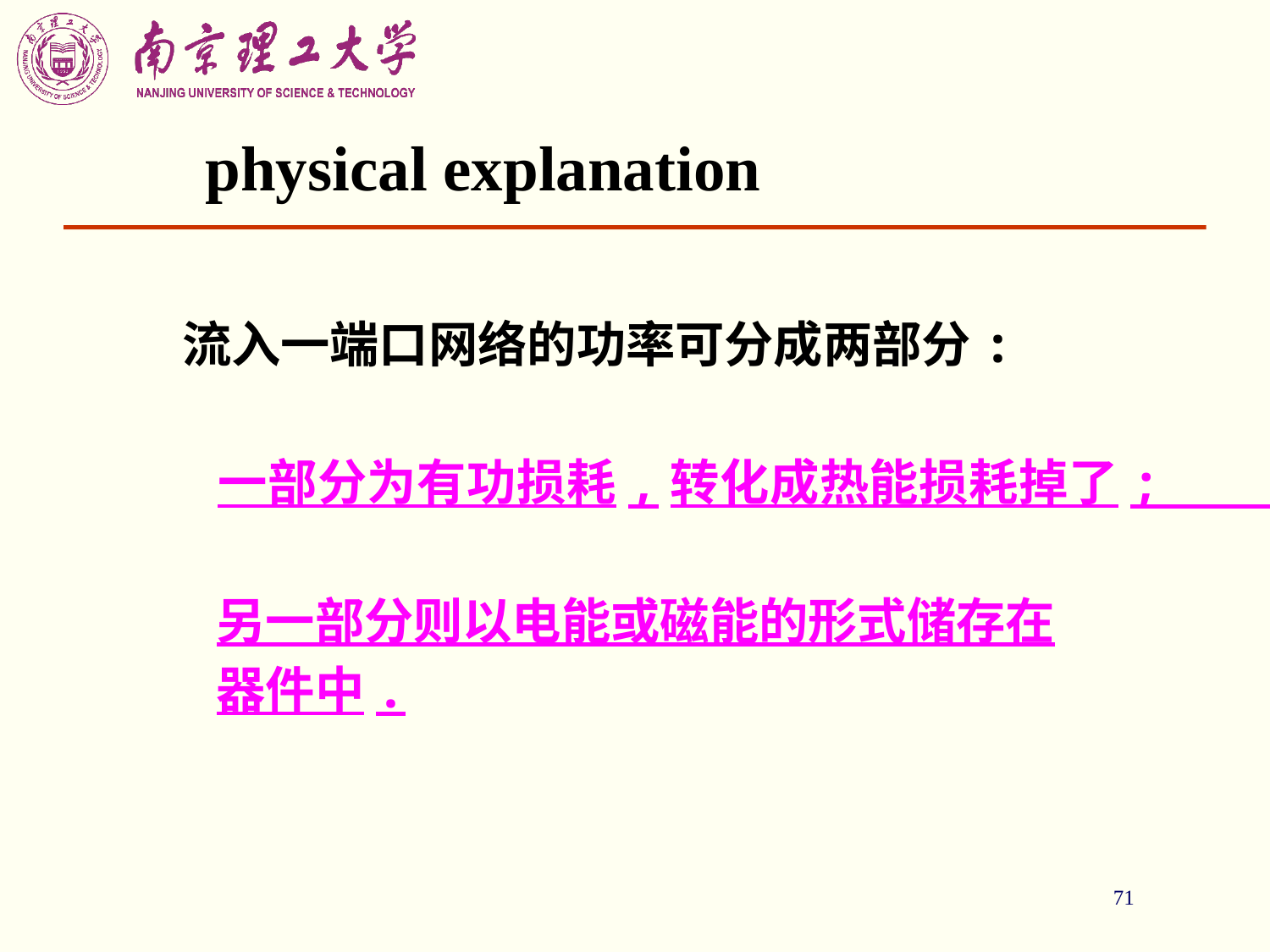

71
# physical explanation
流入一端口网络的功率可分成两部分:

  一部分为有功损耗,转化成热能损耗掉了;

  另一部分则以电能或磁能的形式储存在
  器件中.